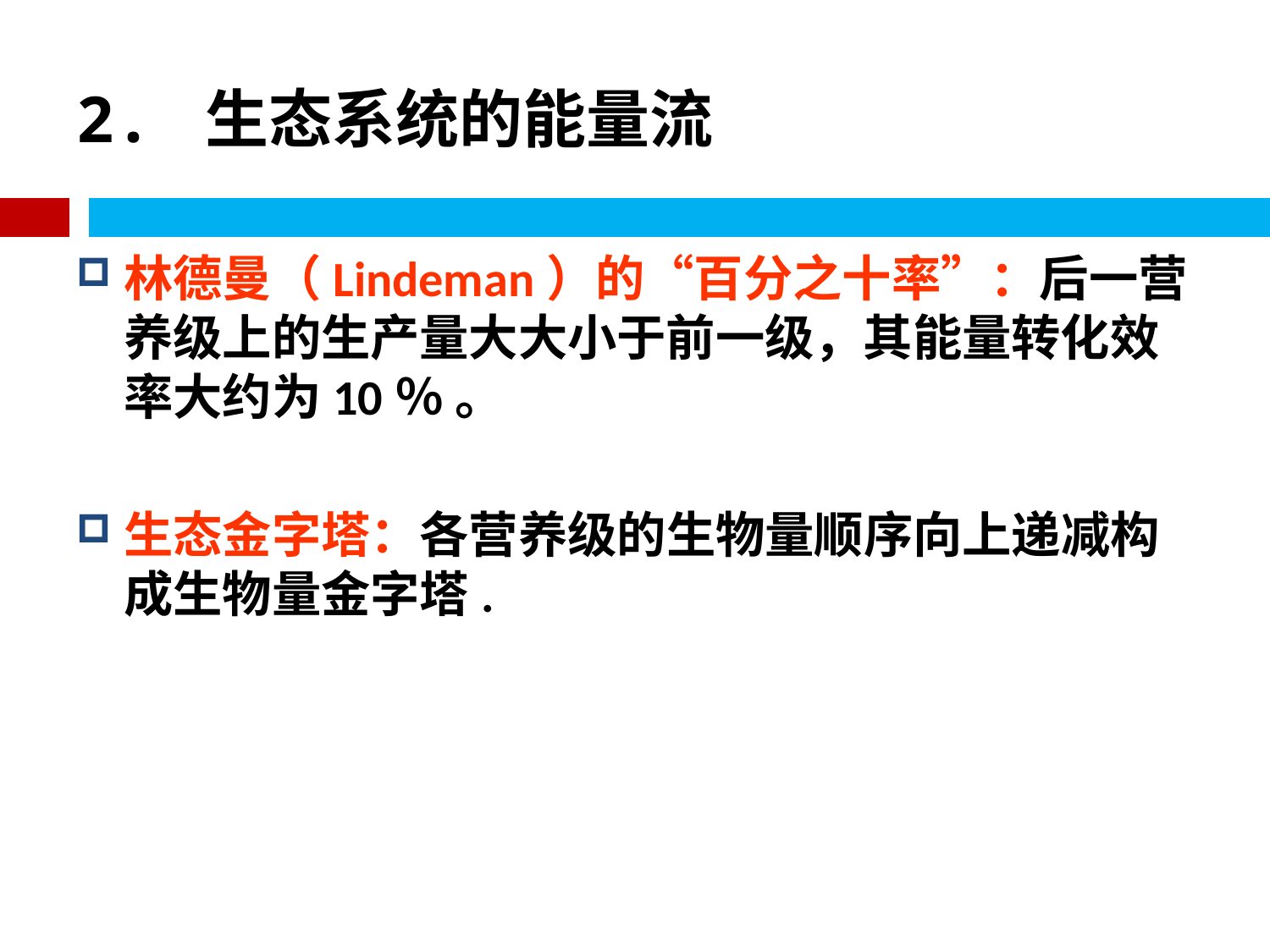

# 2. 生态系统的能量流
林德曼（Lindeman）的“百分之十率”：后一营养级上的生产量大大小于前一级，其能量转化效率大约为10％ 。

生态金字塔：各营养级的生物量顺序向上递减构成生物量金字塔.